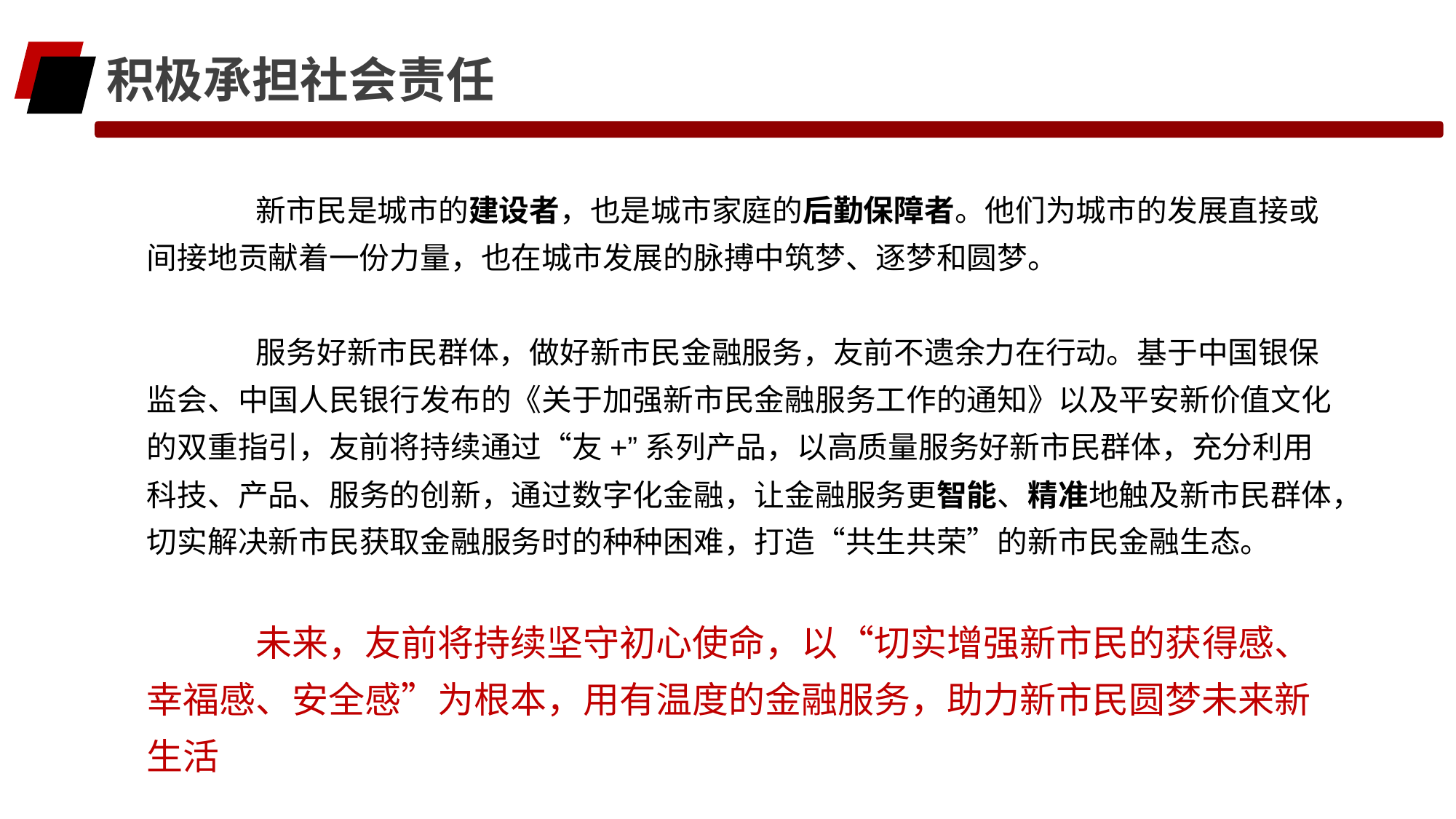

积极承担社会责任

	新市民是城市的建设者，也是城市家庭的后勤保障者。他们为城市的发展直接或间接地贡献着一份力量，也在城市发展的脉搏中筑梦、逐梦和圆梦。

	服务好新市民群体，做好新市民金融服务，友前不遗余力在行动。基于中国银保监会、中国人民银行发布的《关于加强新市民金融服务工作的通知》以及平安新价值文化的双重指引，友前将持续通过“友+”系列产品，以高质量服务好新市民群体，充分利用科技、产品、服务的创新，通过数字化金融，让金融服务更智能、精准地触及新市民群体，切实解决新市民获取金融服务时的种种困难，打造“共生共荣”的新市民金融生态。

	未来，友前将持续坚守初心使命，以“切实增强新市民的获得感、幸福感、安全感”为根本，用有温度的金融服务，助力新市民圆梦未来新生活